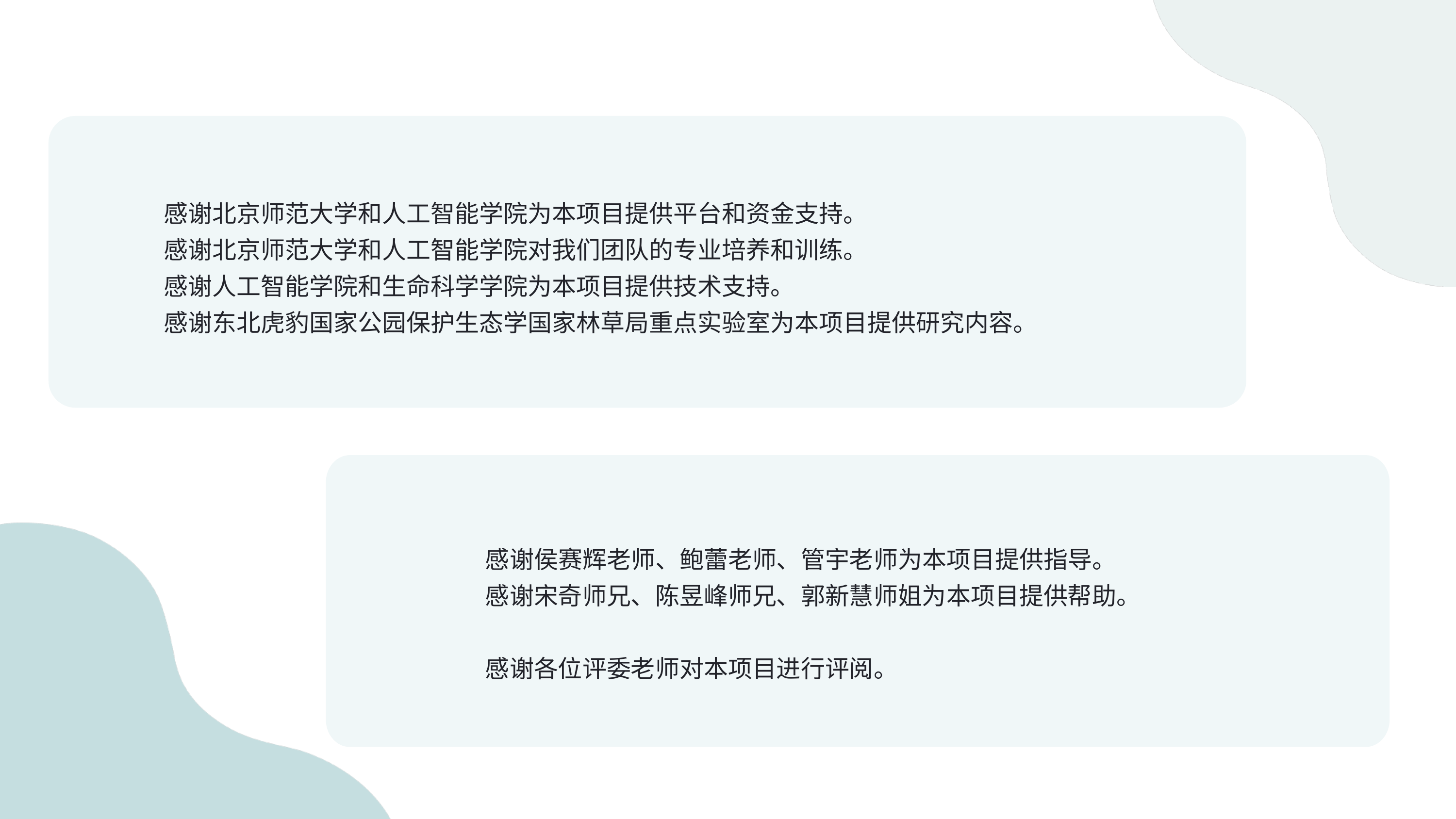

感谢北京师范大学和人工智能学院为本项目提供平台和资金支持。
感谢北京师范大学和人工智能学院对我们团队的专业培养和训练。
感谢人工智能学院和生命科学学院为本项目提供技术支持。
感谢东北虎豹国家公园保护生态学国家林草局重点实验室为本项目提供研究内容。

感谢侯赛辉老师、鲍蕾老师、管宇老师为本项目提供指导。
感谢宋奇师兄、陈昱峰师兄、郭新慧师姐为本项目提供帮助。

感谢各位评委老师对本项目进行评阅。